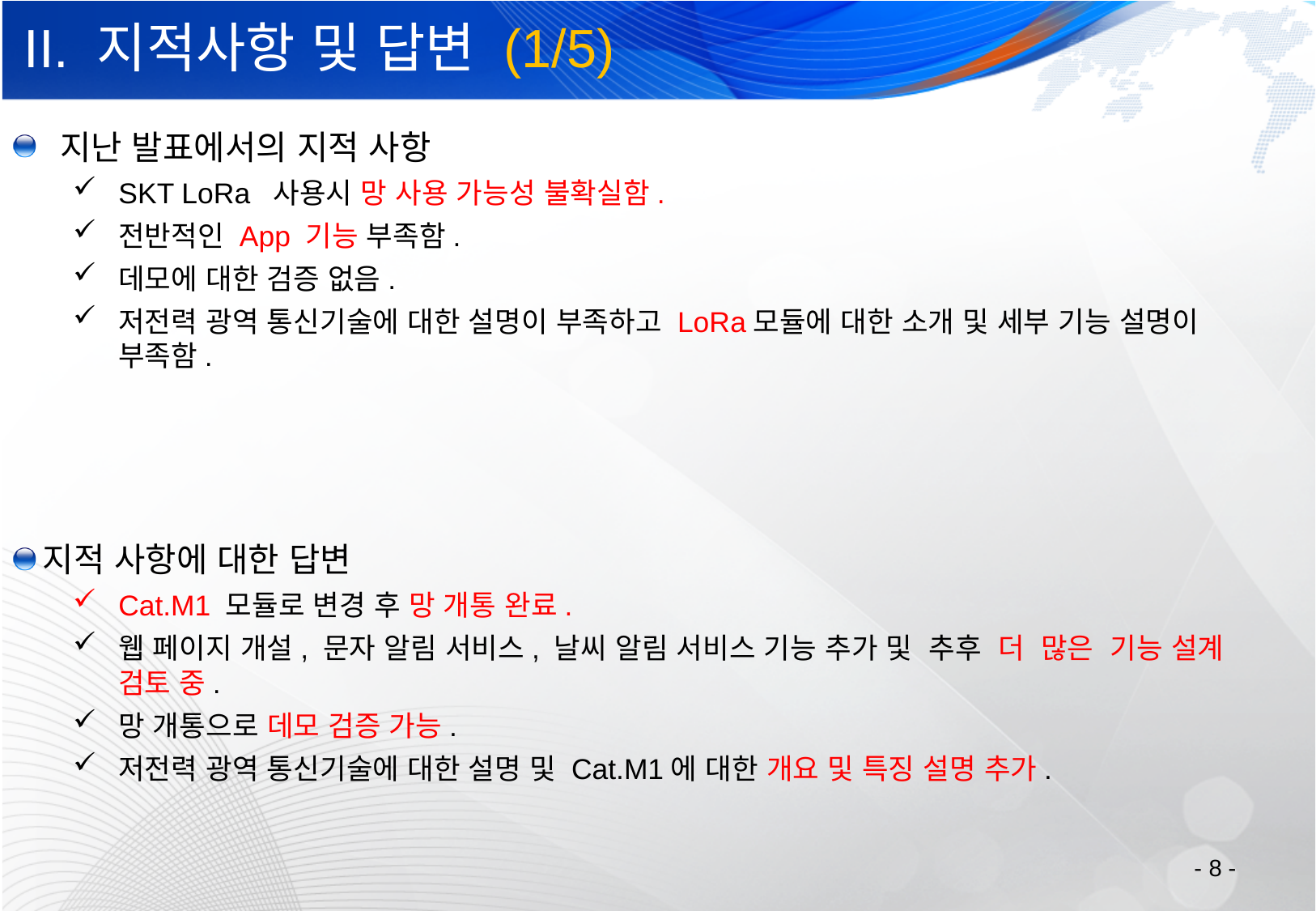

# II. 지적사항 및 답변 (1/5)
 지난 발표에서의 지적 사항
SKT LoRa  사용시 망 사용 가능성 불확실함.
전반적인 App 기능 부족함.
데모에 대한 검증 없음.
저전력 광역 통신기술에 대한 설명이 부족하고 LoRa모듈에 대한 소개 및 세부 기능 설명이 부족함.

지적 사항에 대한 답변
Cat.M1 모듈로 변경 후 망 개통 완료.
웹 페이지 개설, 문자 알림 서비스, 날씨 알림 서비스 기능 추가 및  추후  더  많은  기능 설계 검토 중.
망 개통으로 데모 검증 가능.
저전력 광역 통신기술에 대한 설명 및 Cat.M1에 대한 개요 및 특징 설명 추가.

- 8 -